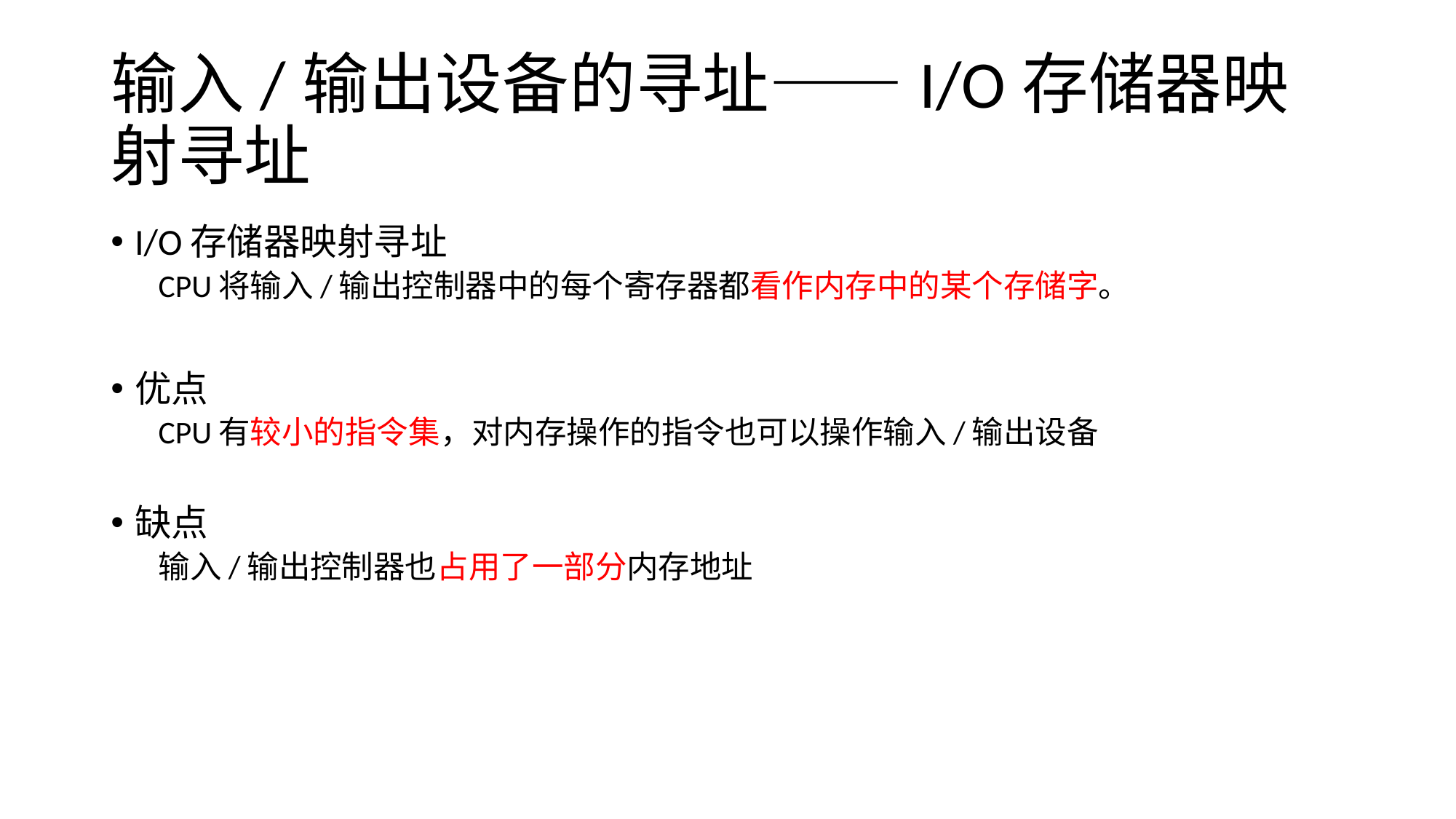

# 输入/输出设备的寻址——I/O存储器映射寻址
I/O存储器映射寻址
CPU将输入/输出控制器中的每个寄存器都看作内存中的某个存储字。

优点
CPU有较小的指令集，对内存操作的指令也可以操作输入/输出设备

缺点
输入/输出控制器也占用了一部分内存地址